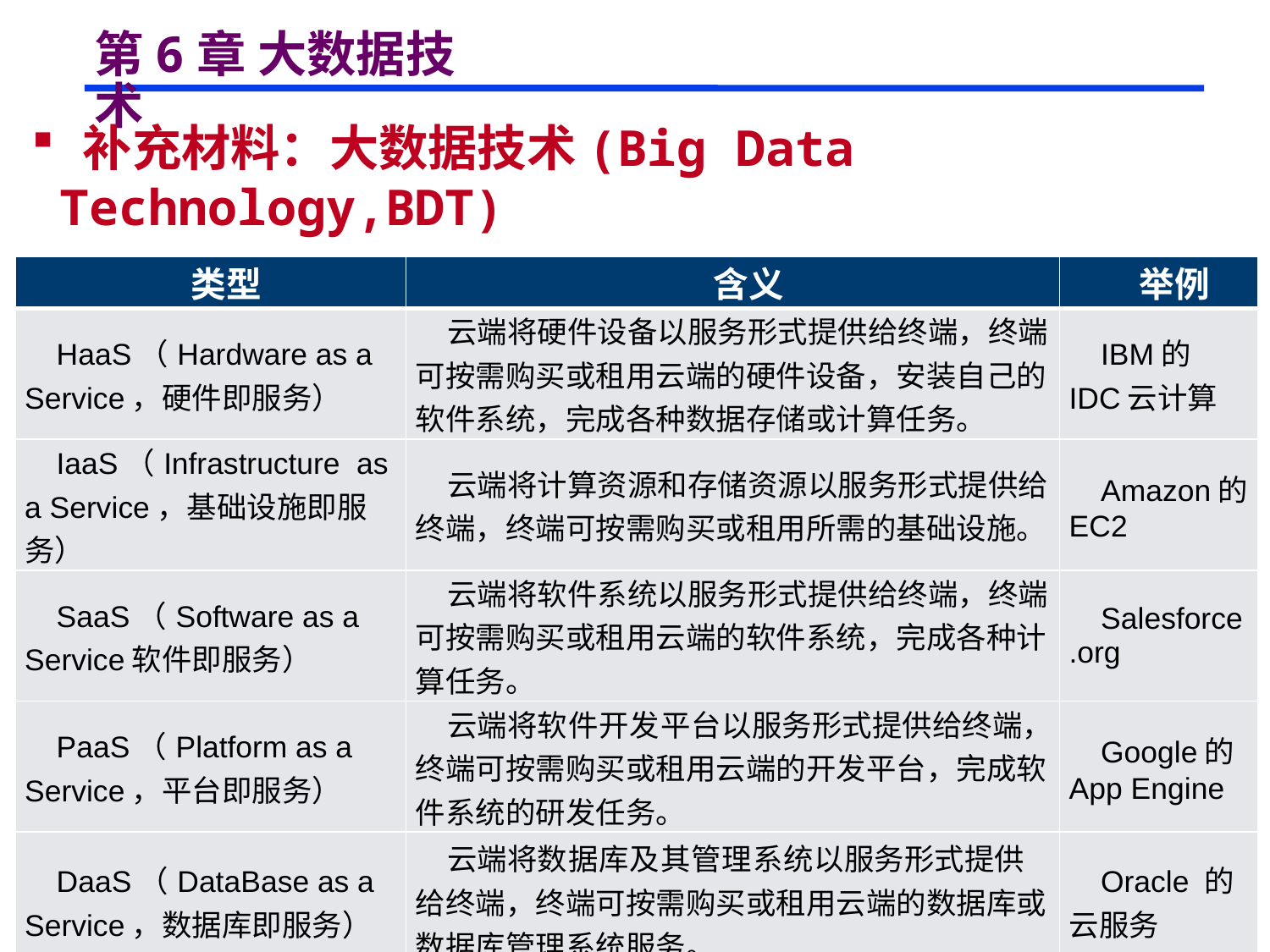

# 第6章 大数据技术
 补充材料：大数据技术(Big Data Technology,BDT)
  * 云计算的层次性
| 类型 | 含义 | 举例 |
| --- | --- | --- |
| HaaS（Hardware as a Service，硬件即服务） | 云端将硬件设备以服务形式提供给终端，终端可按需购买或租用云端的硬件设备，安装自己的软件系统，完成各种数据存储或计算任务。 | IBM的IDC云计算 |
| IaaS（Infrastructure as a Service，基础设施即服务） | 云端将计算资源和存储资源以服务形式提供给终端，终端可按需购买或租用所需的基础设施。 | Amazon的EC2 |
| SaaS（Software as a Service软件即服务） | 云端将软件系统以服务形式提供给终端，终端可按需购买或租用云端的软件系统，完成各种计算任务。 | Salesforce.org |
| PaaS（Platform as a Service，平台即服务） | 云端将软件开发平台以服务形式提供给终端，终端可按需购买或租用云端的开发平台，完成软件系统的研发任务。 | Google的App Engine |
| DaaS（DataBase as a Service，数据库即服务） | 云端将数据库及其管理系统以服务形式提供给终端，终端可按需购买或租用云端的数据库或数据库管理系统服务。 | Oracle 的云服务 |